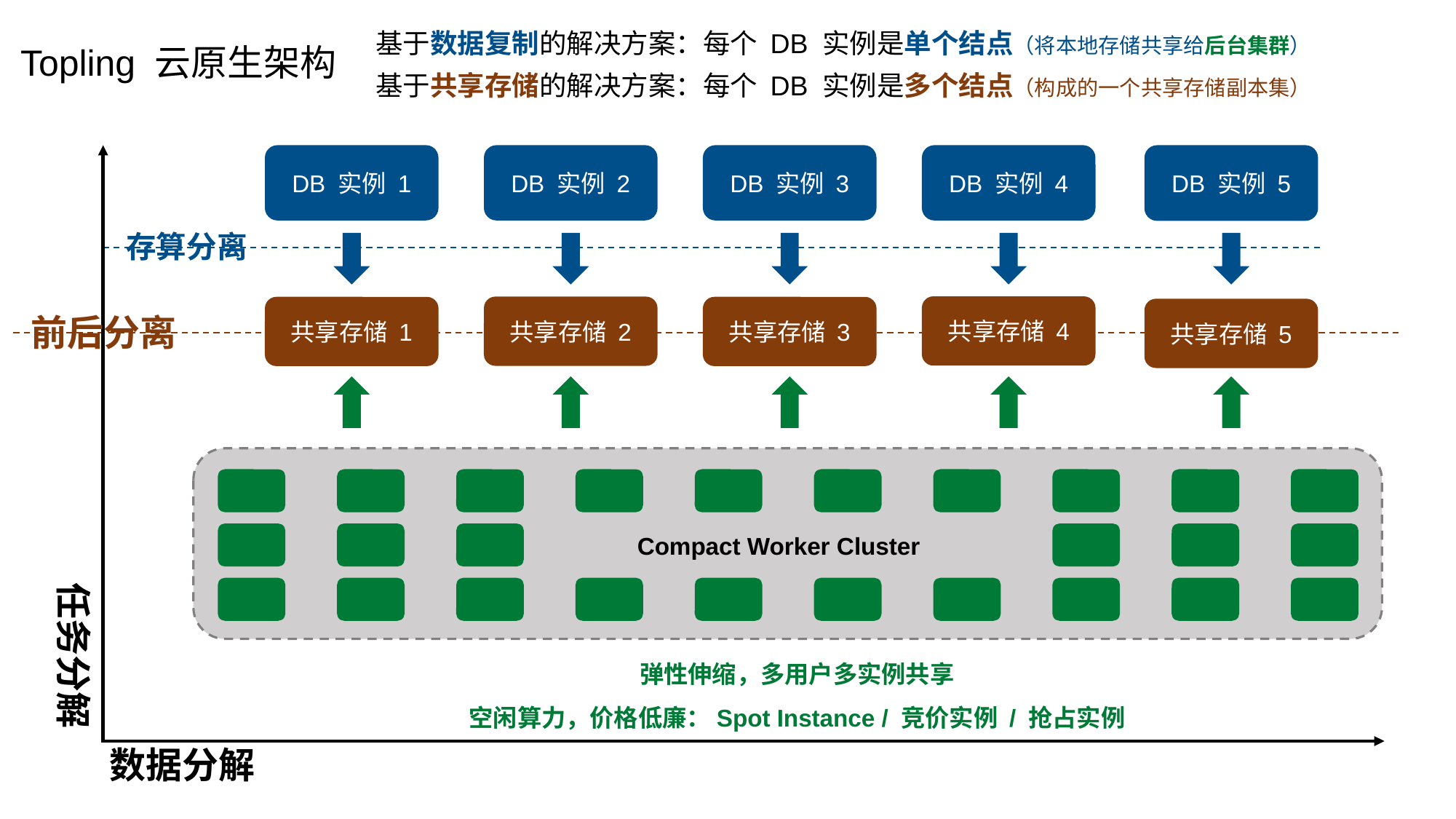

基于数据复制的解决方案：每个 DB 实例是单个结点（将本地存储共享给后台集群）
基于共享存储的解决方案：每个 DB 实例是多个结点（构成的一个共享存储副本集）
# Topling 云原生架构
DB 实例 4
DB 实例 1
DB 实例 2
DB 实例 3
DB 实例 5
存算分离

共享存储 4
共享存储 2
共享存储 1
共享存储 3
共享存储 5
前后分离

任务分解

Compact Worker Cluster

弹性伸缩，多用户多实例共享
空闲算力，价格低廉：Spot Instance / 竞价实例 / 抢占实例
数据分解